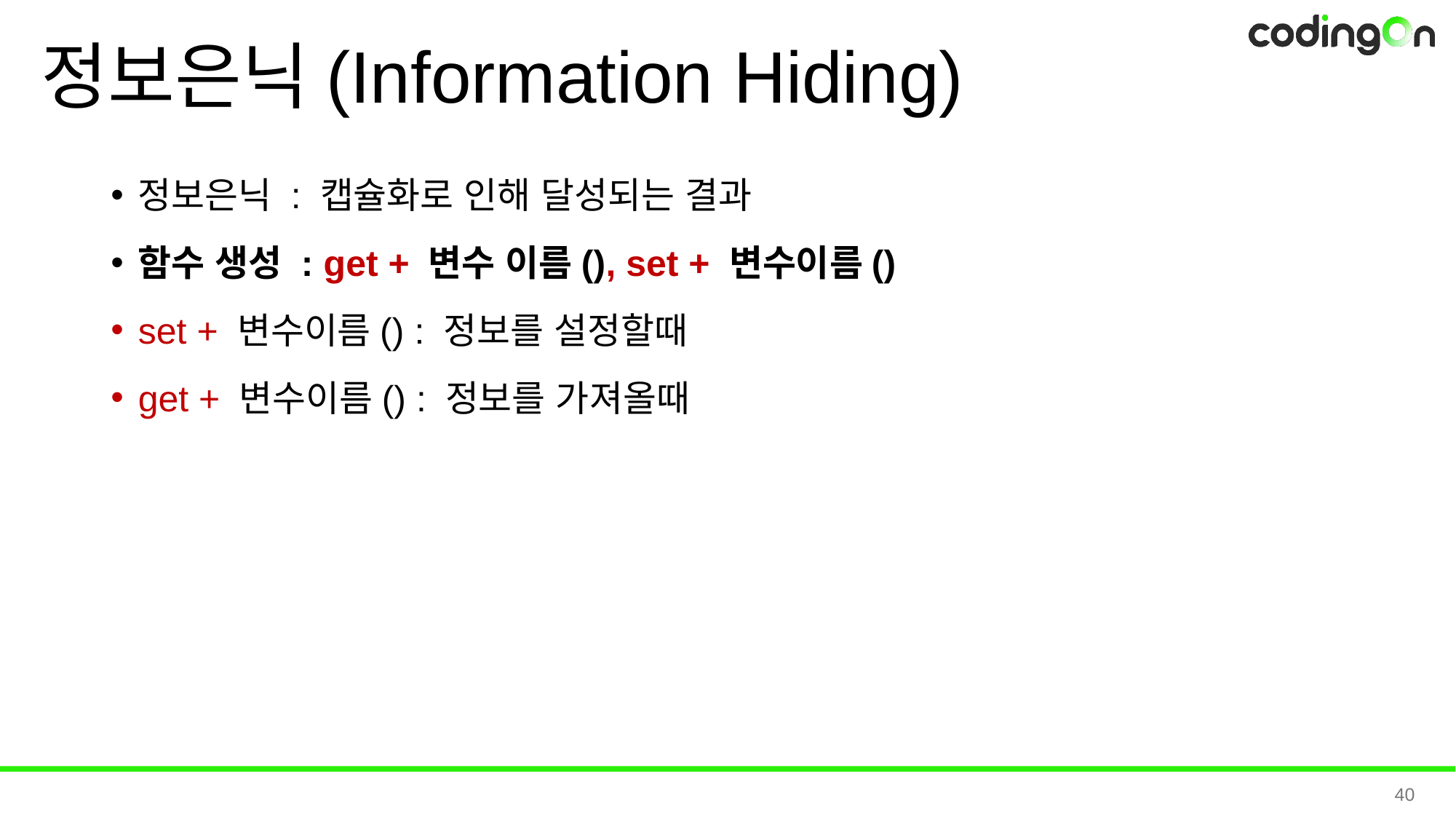

# 정보은닉(Information Hiding)
정보은닉 : 캡슐화로 인해 달성되는 결과
함수 생성 : get + 변수 이름(), set + 변수이름()
set + 변수이름() : 정보를 설정할때
get + 변수이름() : 정보를 가져올때
40